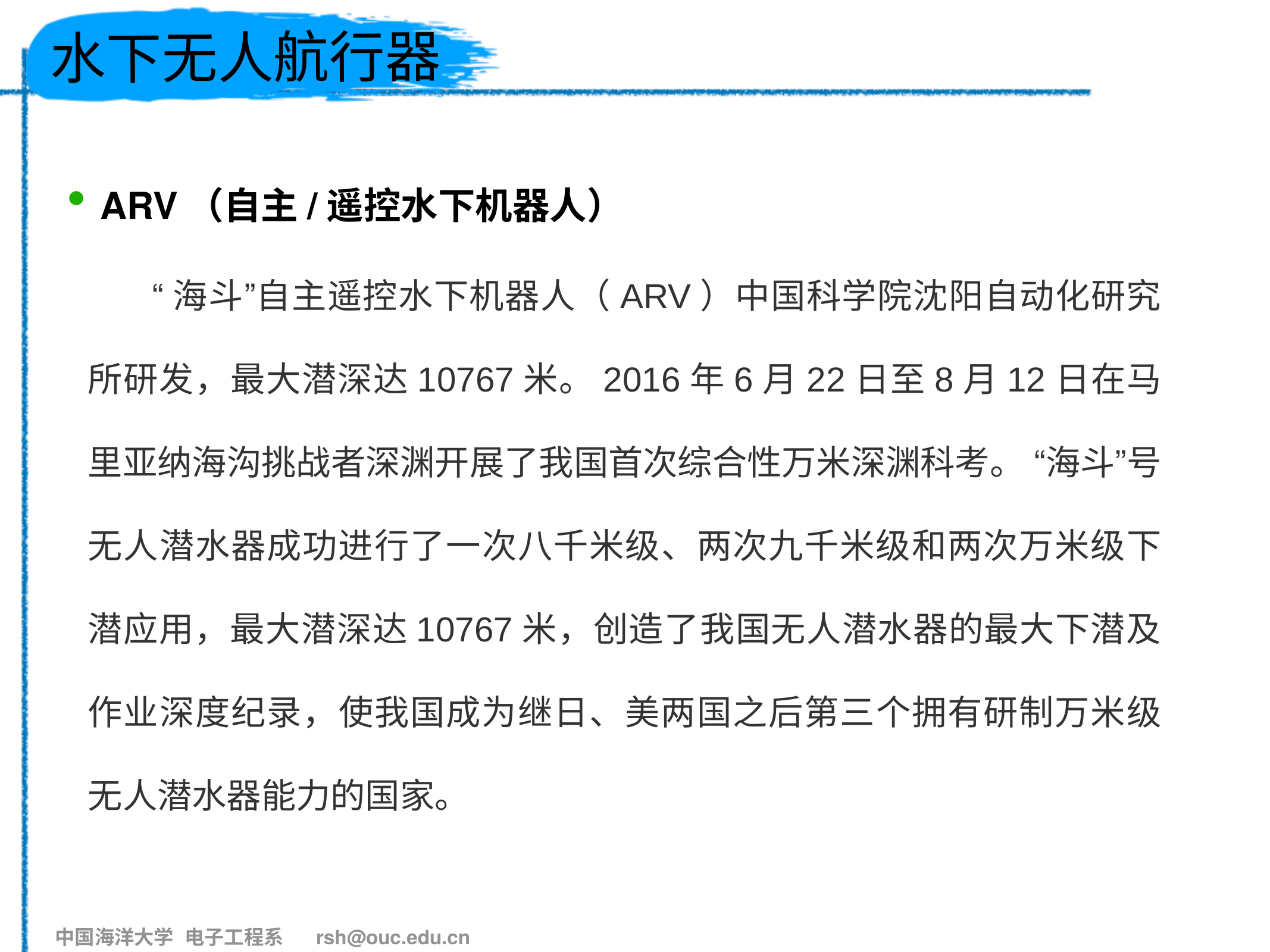

# 水下无人航行器
ARV（自主/遥控水下机器人）
      “海斗”自主遥控水下机器人（ARV）中国科学院沈阳自动化研究所研发，最大潜深达10767米。2016年6月22日至8月12日在马里亚纳海沟挑战者深渊开展了我国首次综合性万米深渊科考。 “海斗”号无人潜水器成功进行了一次八千米级、两次九千米级和两次万米级下潜应用，最大潜深达10767米，创造了我国无人潜水器的最大下潜及作业深度纪录，使我国成为继日、美两国之后第三个拥有研制万米级无人潜水器能力的国家。